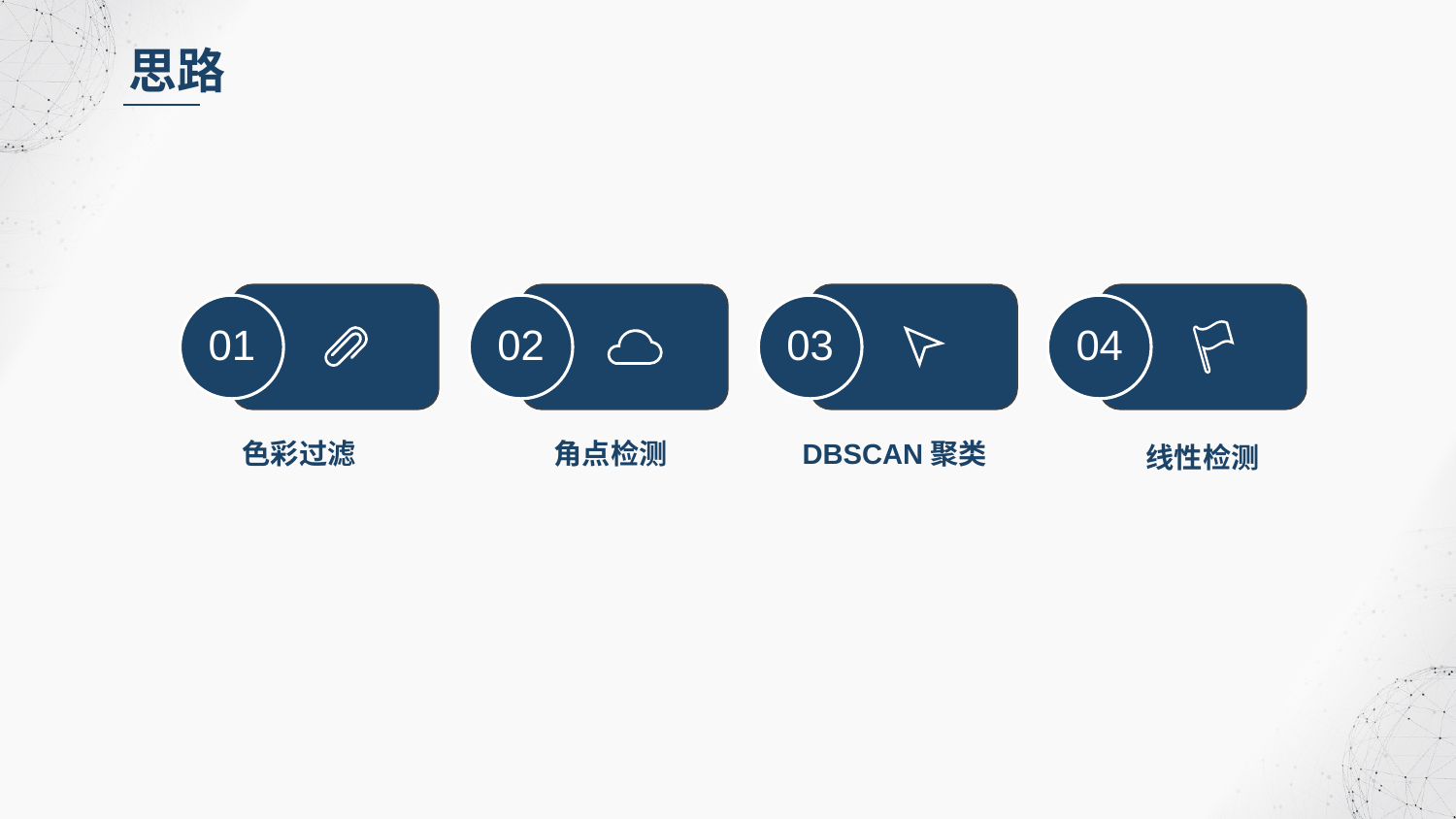

思路

01

02

03

04

角点检测
色彩过滤
DBSCAN聚类
线性检测